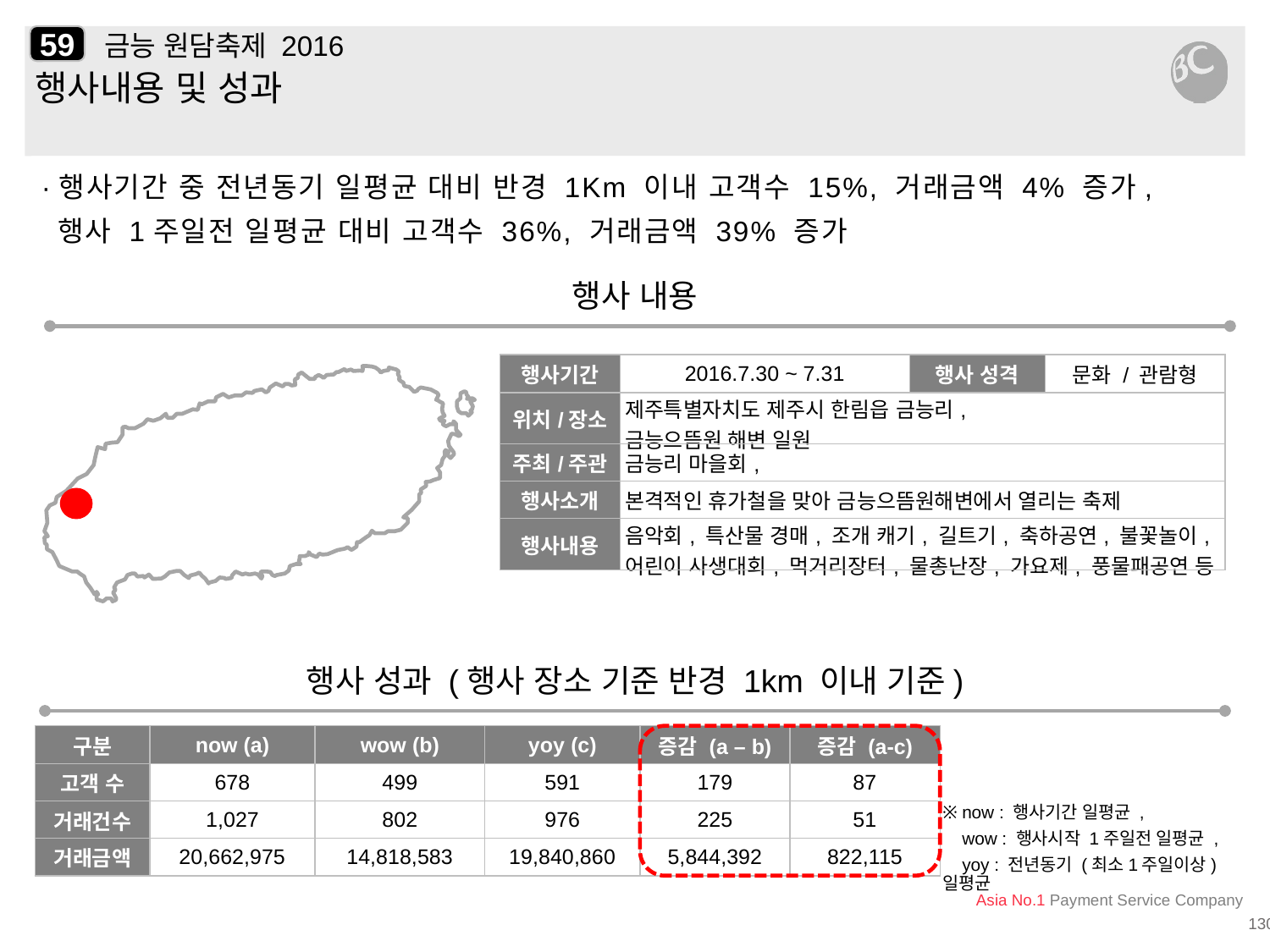

59
# 금능 원담축제 2016
행사내용 및 성과
·행사기간 중 전년동기 일평균 대비 반경 1Km 이내 고객수 15%, 거래금액 4% 증가,
 행사 1주일전 일평균 대비 고객수 36%, 거래금액 39% 증가
행사 내용
| 행사기간 | 2016.7.30 ~ 7.31 | 행사 성격 | 문화 / 관람형 |
| --- | --- | --- | --- |
| 위치/장소 | 제주특별자치도 제주시 한림읍 금능리, 금능으뜸원 해변 일원 |  |  |
| 주최/주관 | 금능리 마을회, |  |  |
| 행사소개 | 본격적인 휴가철을 맞아 금능으뜸원해변에서 열리는 축제 |  |  |
| 행사내용 | 음악회, 특산물 경매, 조개 캐기, 길트기, 축하공연, 불꽃놀이, 어린이 사생대회, 먹거리장터, 물총난장, 가요제, 풍물패공연 등 |  |  |

행사 성과 (행사 장소 기준 반경 1km 이내 기준)
| 구분 | now (a) | wow (b) | yoy (c) | 증감 (a – b) | 증감 (a-c) |
| --- | --- | --- | --- | --- | --- |
| 고객 수 | 678 | 499 | 591 | 179 | 87 |
| 거래건수 | 1,027 | 802 | 976 | 225 | 51 |
| 거래금액 | 20,662,975 | 14,818,583 | 19,840,860 | 5,844,392 | 822,115 |

※ now : 행사기간 일평균 ,
    wow : 행사시작 1주일전 일평균 ,
    yoy : 전년동기 (최소1주일이상) 일평균